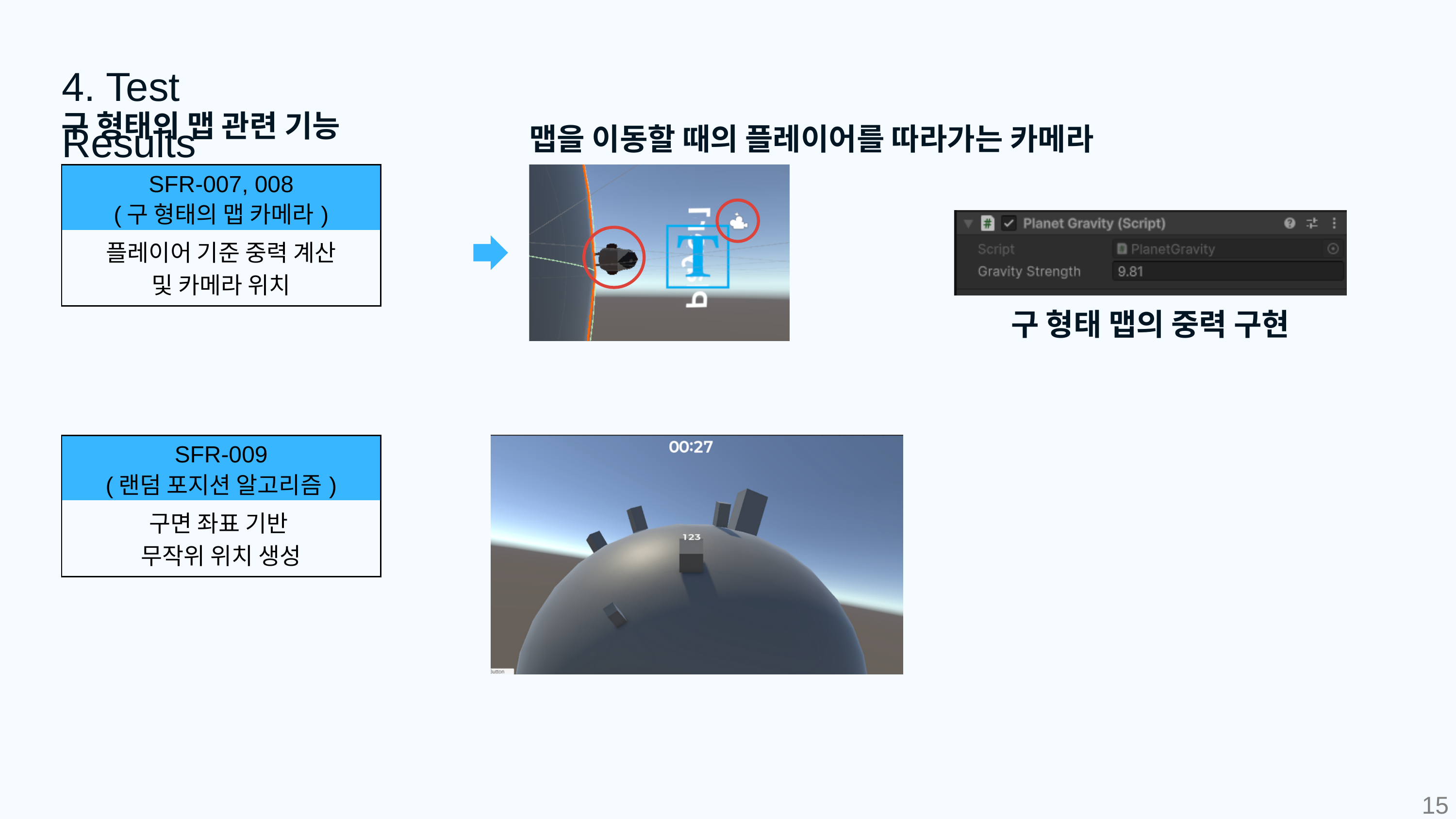

4. Test Results
구 형태의 맵 관련 기능
맵을 이동할 때의 플레이어를 따라가는 카메라
| SFR-007, 008 (구 형태의 맵 카메라) |
| --- |
| 플레이어 기준 중력 계산 및 카메라 위치 |

구 형태 맵의 중력 구현

| SFR-009 (랜덤 포지션 알고리즘) |
| --- |
| 구면 좌표 기반 무작위 위치 생성 |
15